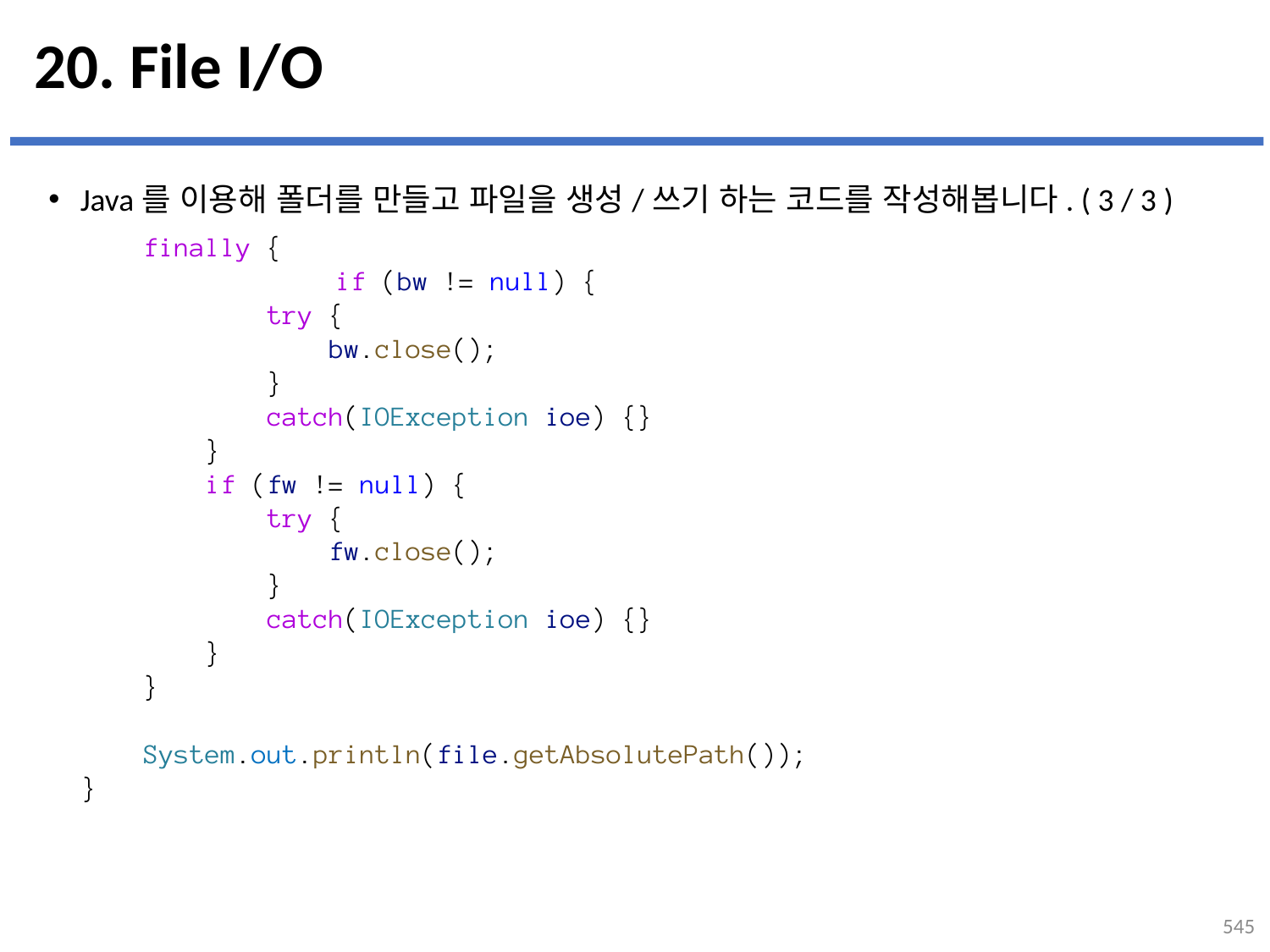

# 20. File I/O
Java를 이용해 폴더를 만들고 파일을 생성/쓰기 하는 코드를 작성해봅니다. ( 3 / 3 )
    finally {
		if (bw != null) {
            try {
                bw.close();
            }
            catch(IOException ioe) {}
        }
        if (fw != null) {
            try {
                fw.close();
            }
            catch(IOException ioe) {}
        }
    }
    System.out.println(file.getAbsolutePath());
}
545